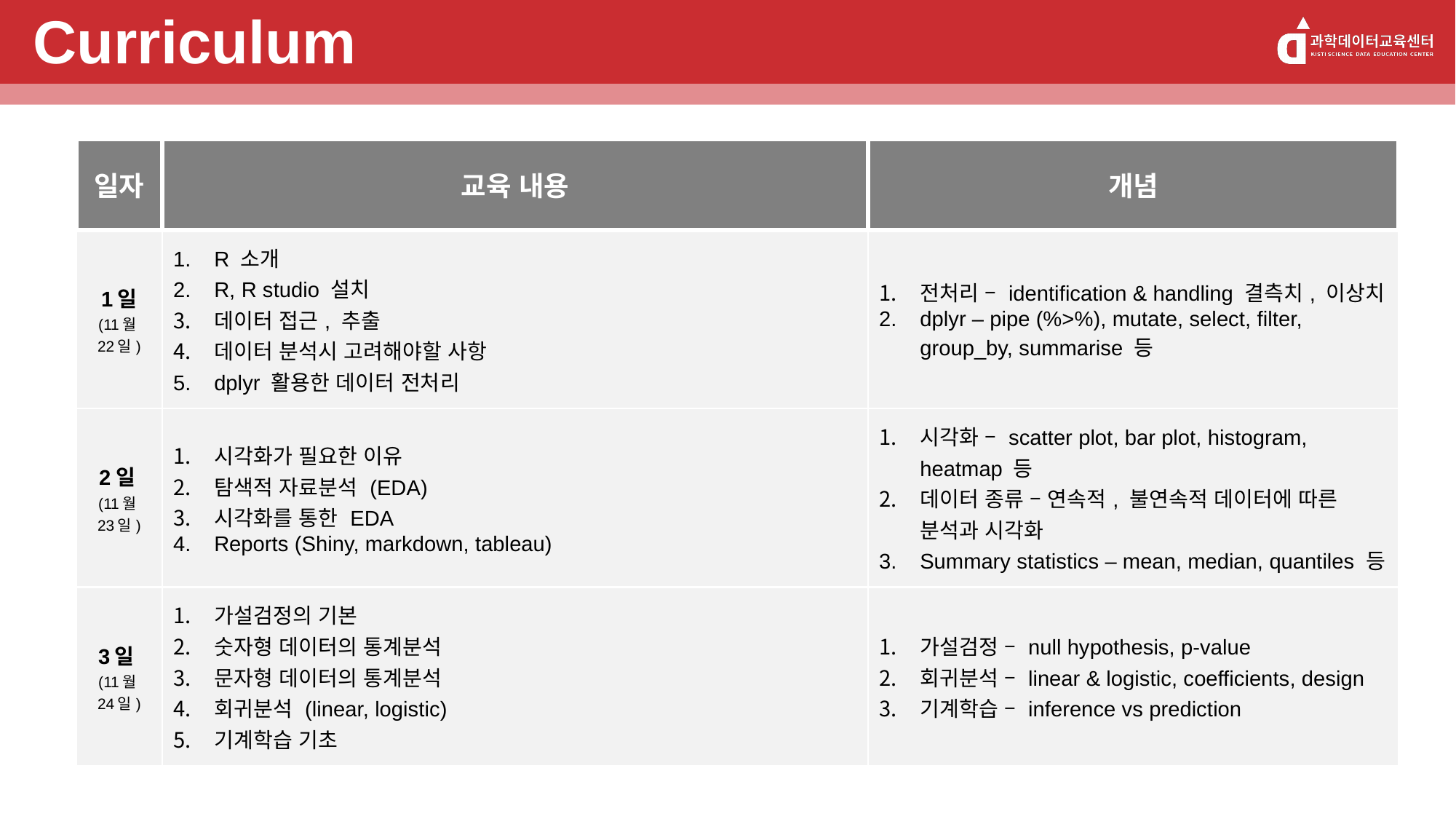

# Curriculum
| 일자 | 교육 내용 | 개념 |
| --- | --- | --- |
| 1일 (11월 22일) | R 소개 R, R studio 설치 데이터 접근, 추출 데이터 분석시 고려해야할 사항 dplyr 활용한 데이터 전처리 | 전처리 – identification & handling 결측치, 이상치 dplyr – pipe (%>%), mutate, select, filter, group\_by, summarise 등 |
| 2일 (11월 23일) | 시각화가 필요한 이유 탐색적 자료분석 (EDA) 시각화를 통한 EDA Reports (Shiny, markdown, tableau) | 시각화 – scatter plot, bar plot, histogram, heatmap 등 데이터 종류 – 연속적, 불연속적 데이터에 따른 분석과 시각화 Summary statistics – mean, median, quantiles 등 |
| 3일 (11월 24일) | 가설검정의 기본 숫자형 데이터의 통계분석 문자형 데이터의 통계분석 회귀분석 (linear, logistic) 기계학습 기초 | 가설검정 – null hypothesis, p-value 회귀분석 – linear & logistic, coefficients, design 기계학습 – inference vs prediction |